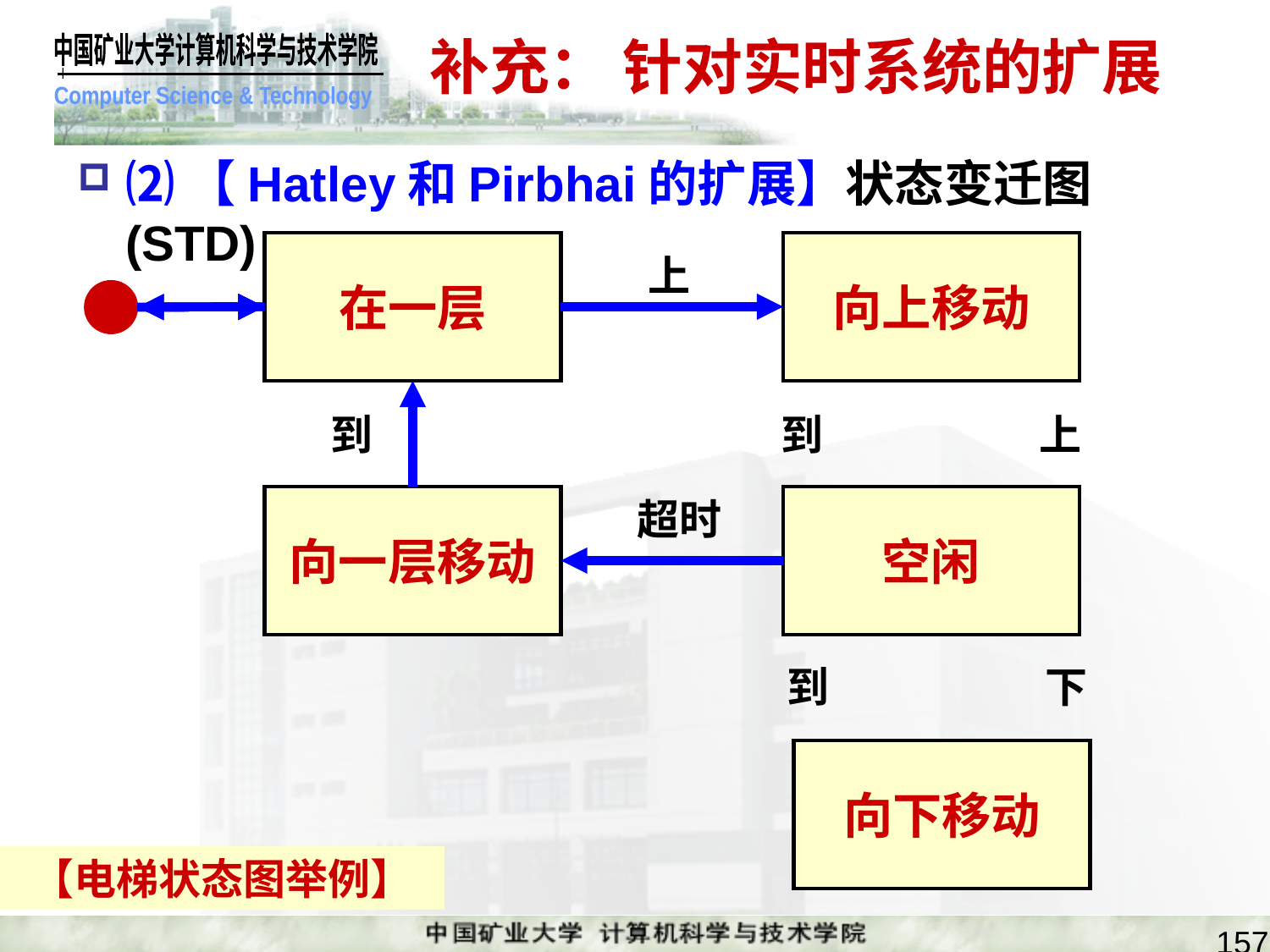

# 补充： 针对实时系统的扩展
⑵【Hatley和Pirbhai的扩展】状态变迁图(STD)
在一层
向上移动
上

到
到
上
向一层移动
超时
空闲
到
下
向下移动
【电梯状态图举例】
157